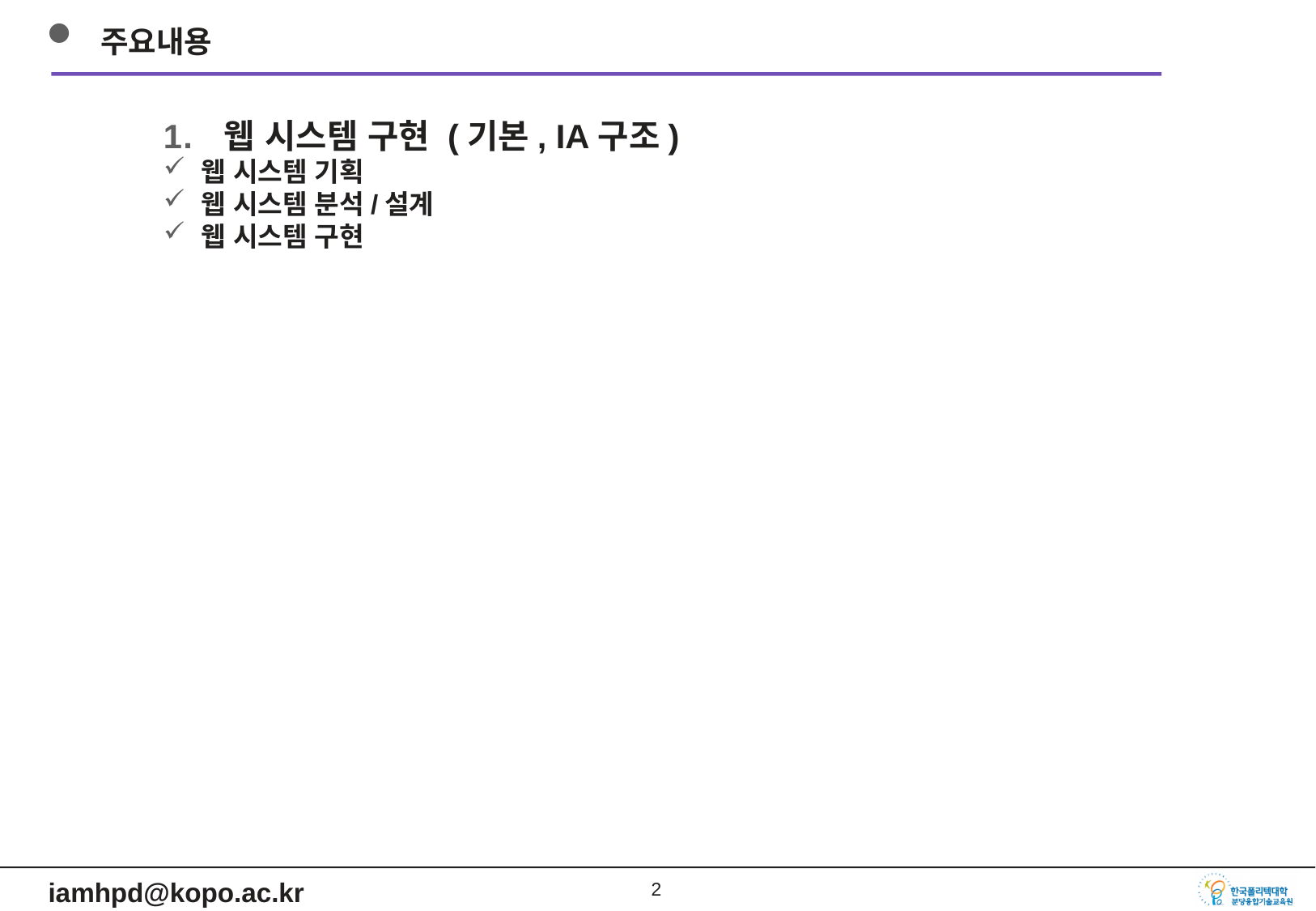

주요내용
웹 시스템 구현 (기본, IA구조)
웹 시스템 기획
웹 시스템 분석/설계
웹 시스템 구현
2